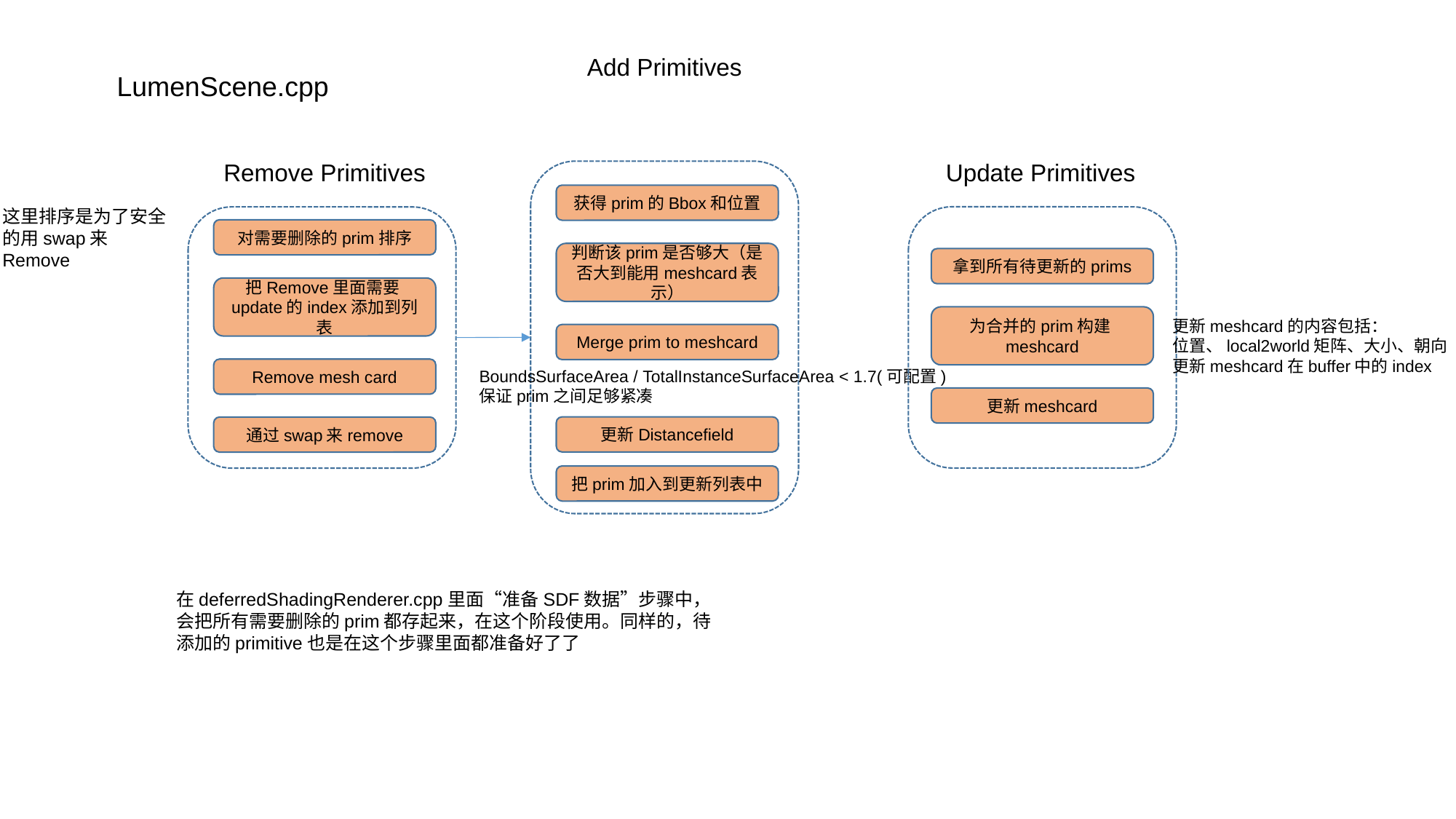

Add Primitives
LumenScene.cpp
Update Primitives
Remove Primitives

获得prim的Bbox和位置
这里排序是为了安全的用swap来Remove

对需要删除的prim排序
判断该prim是否够大（是否大到能用meshcard表示）
拿到所有待更新的prims
把Remove里面需要update的index添加到列表
为合并的prim构建meshcard
更新meshcard的内容包括：
位置、local2world矩阵、大小、朝向
更新meshcard在buffer中的index
Merge prim to meshcard
Remove mesh card
BoundsSurfaceArea / TotalInstanceSurfaceArea < 1.7(可配置)
保证prim之间足够紧凑
更新meshcard
更新Distancefield
通过swap来remove
把prim加入到更新列表中
在deferredShadingRenderer.cpp里面“准备SDF数据”步骤中，会把所有需要删除的prim都存起来，在这个阶段使用。同样的，待添加的primitive也是在这个步骤里面都准备好了了